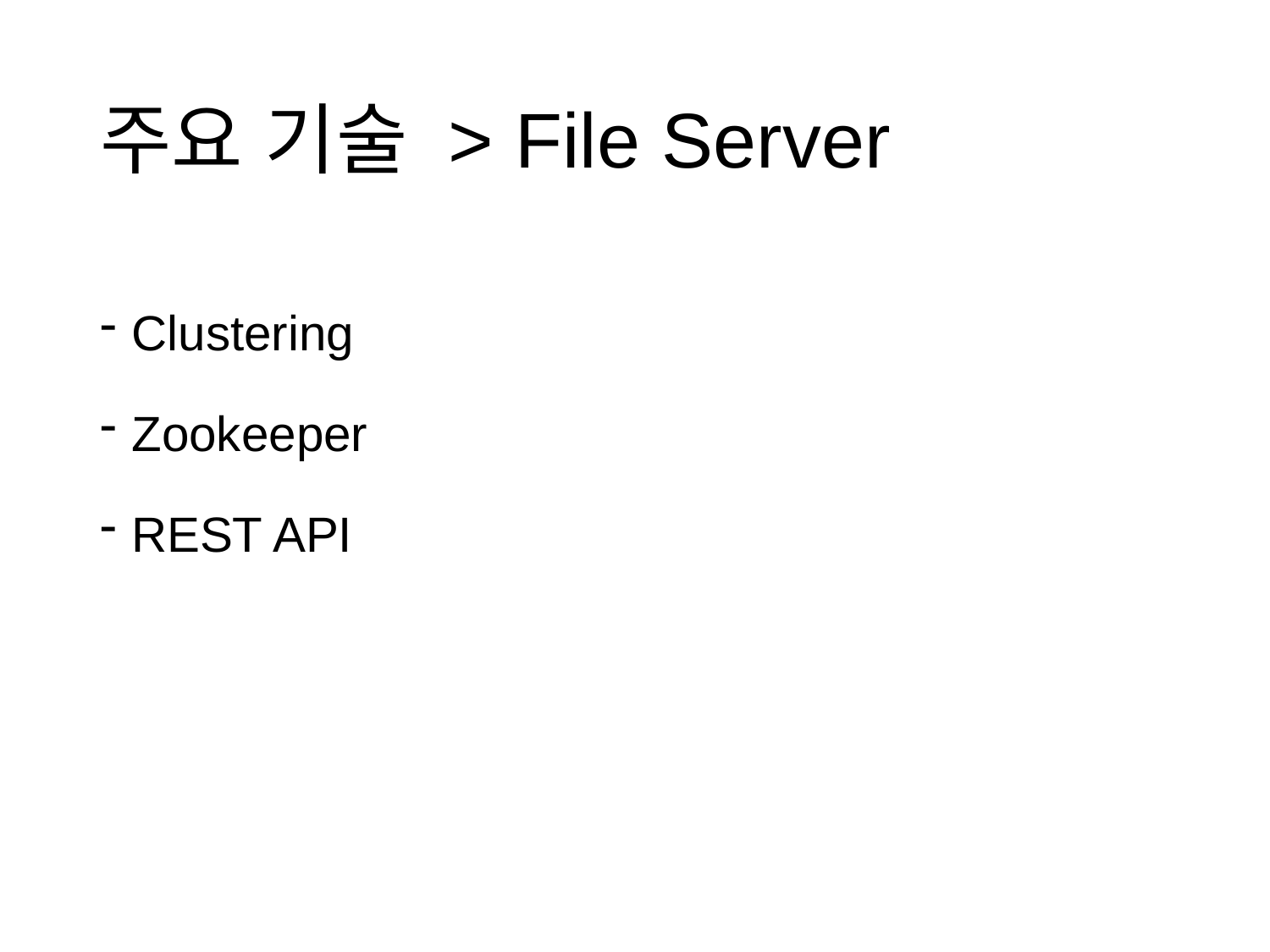

# 주요 기술 > File Server
Clustering
Zookeeper
REST API